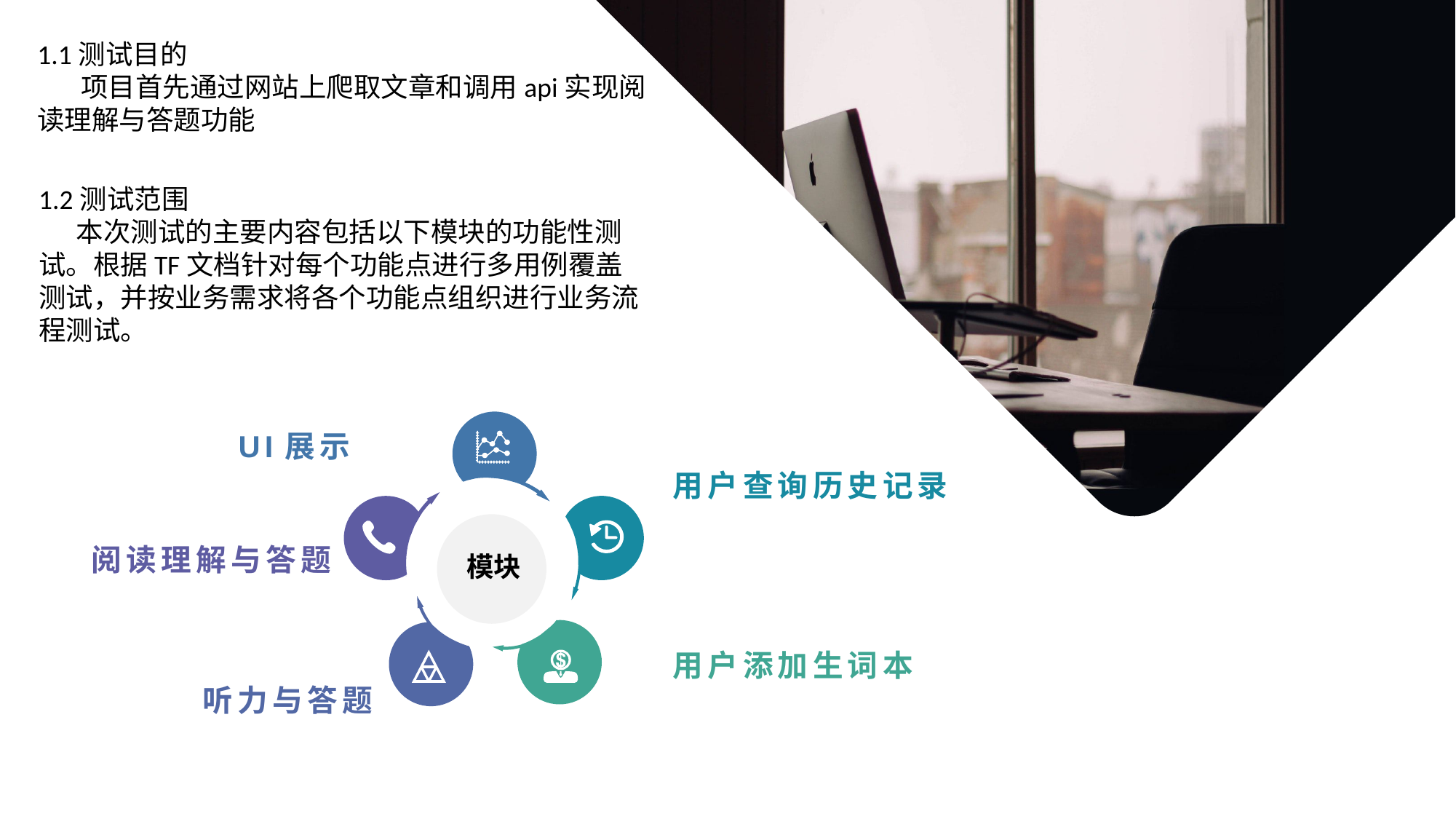

1.1测试目的
      项目首先通过网站上爬取文章和调用api实现阅读理解与答题功能
1.2测试范围
     本次测试的主要内容包括以下模块的功能性测试。根据TF文档针对每个功能点进行多用例覆盖测试，并按业务需求将各个功能点组织进行业务流程测试。
UI展示

用户查询历史记录

阅读理解与答题

模块
用户添加生词本

听力与答题